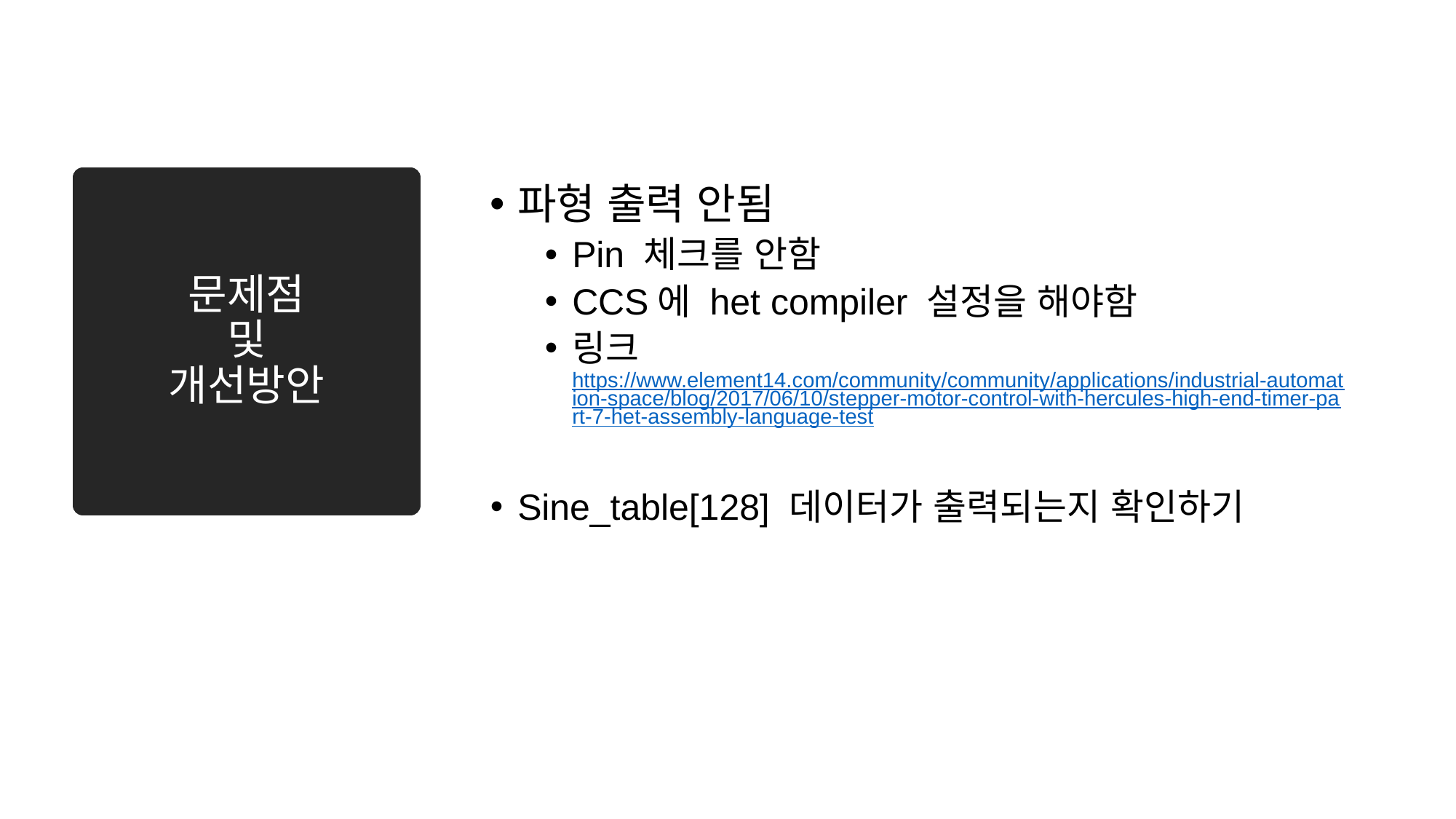

# 문제점 및 개선방안
파형 출력 안됨
Pin 체크를 안함
CCS에 het compiler 설정을 해야함
링크
https://www.element14.com/community/community/applications/industrial-automation-space/blog/2017/06/10/stepper-motor-control-with-hercules-high-end-timer-part-7-het-assembly-language-test

Sine_table[128] 데이터가 출력되는지 확인하기